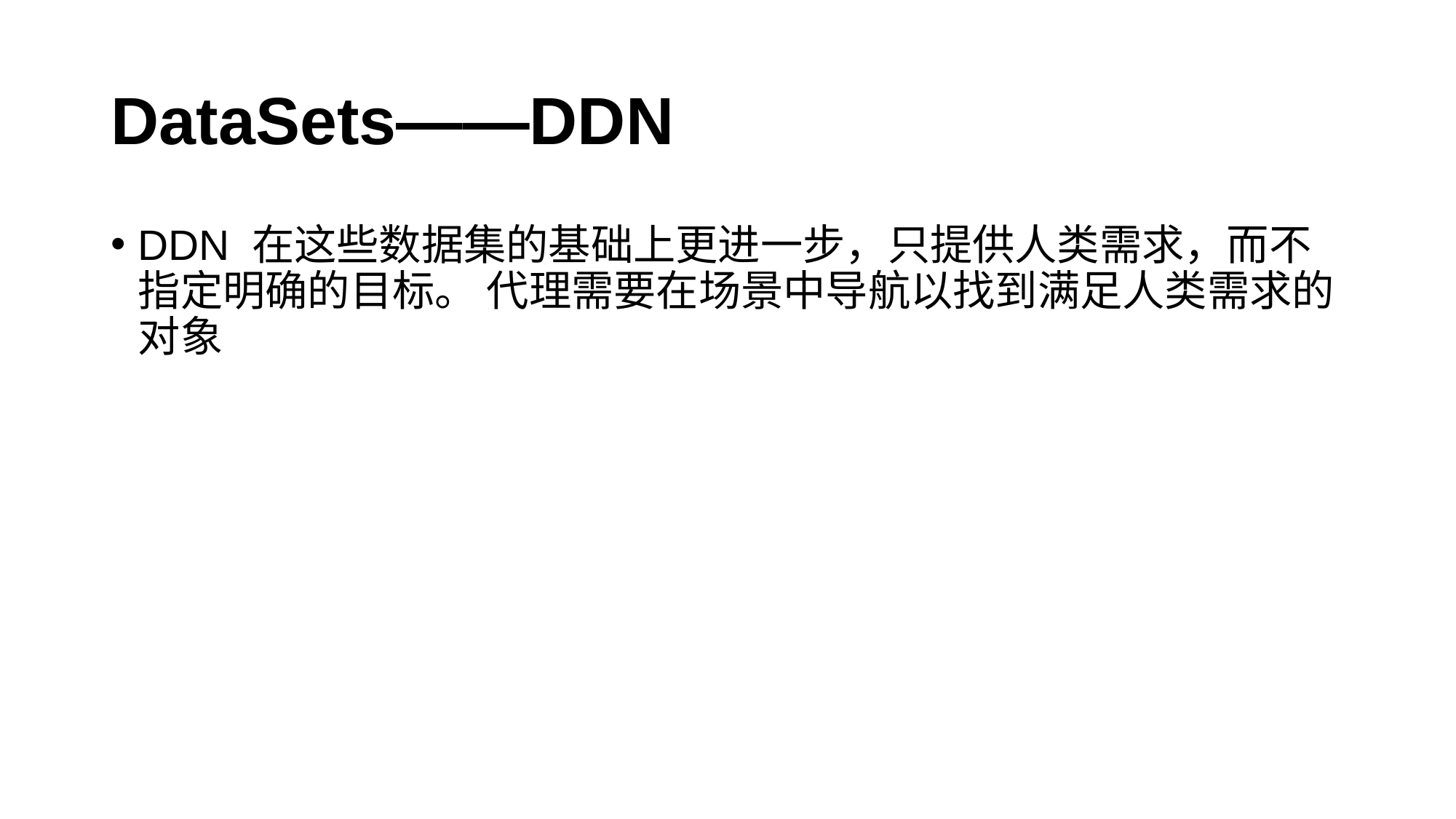

# DataSets——DDN
DDN 在这些数据集的基础上更进一步，只提供人类需求，而不指定明确的目标。 代理需要在场景中导航以找到满足人类需求的对象